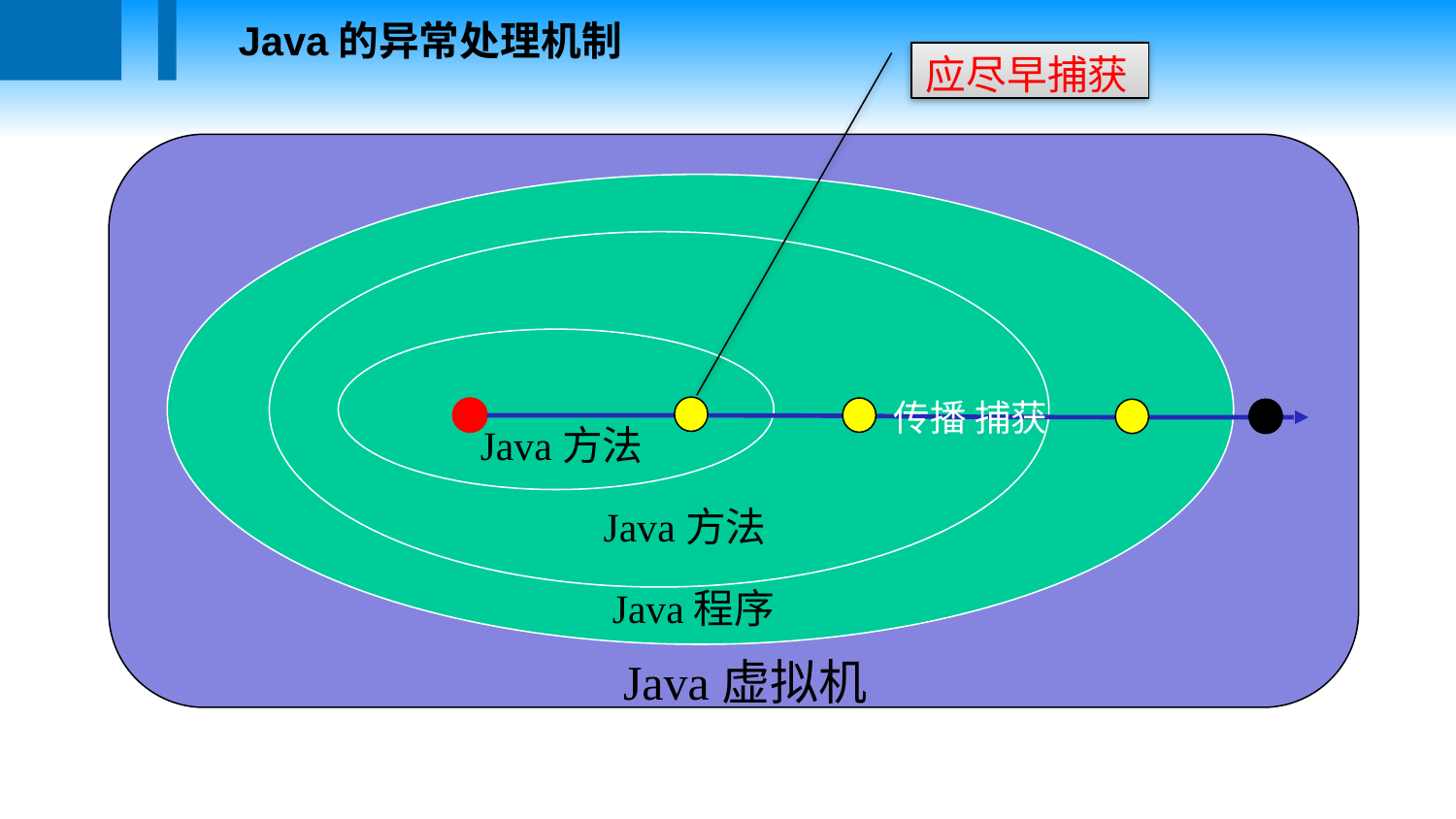

Java的异常处理机制
应尽早捕获

传播 捕获

Java方法
Java方法
Java程序
Java虚拟机